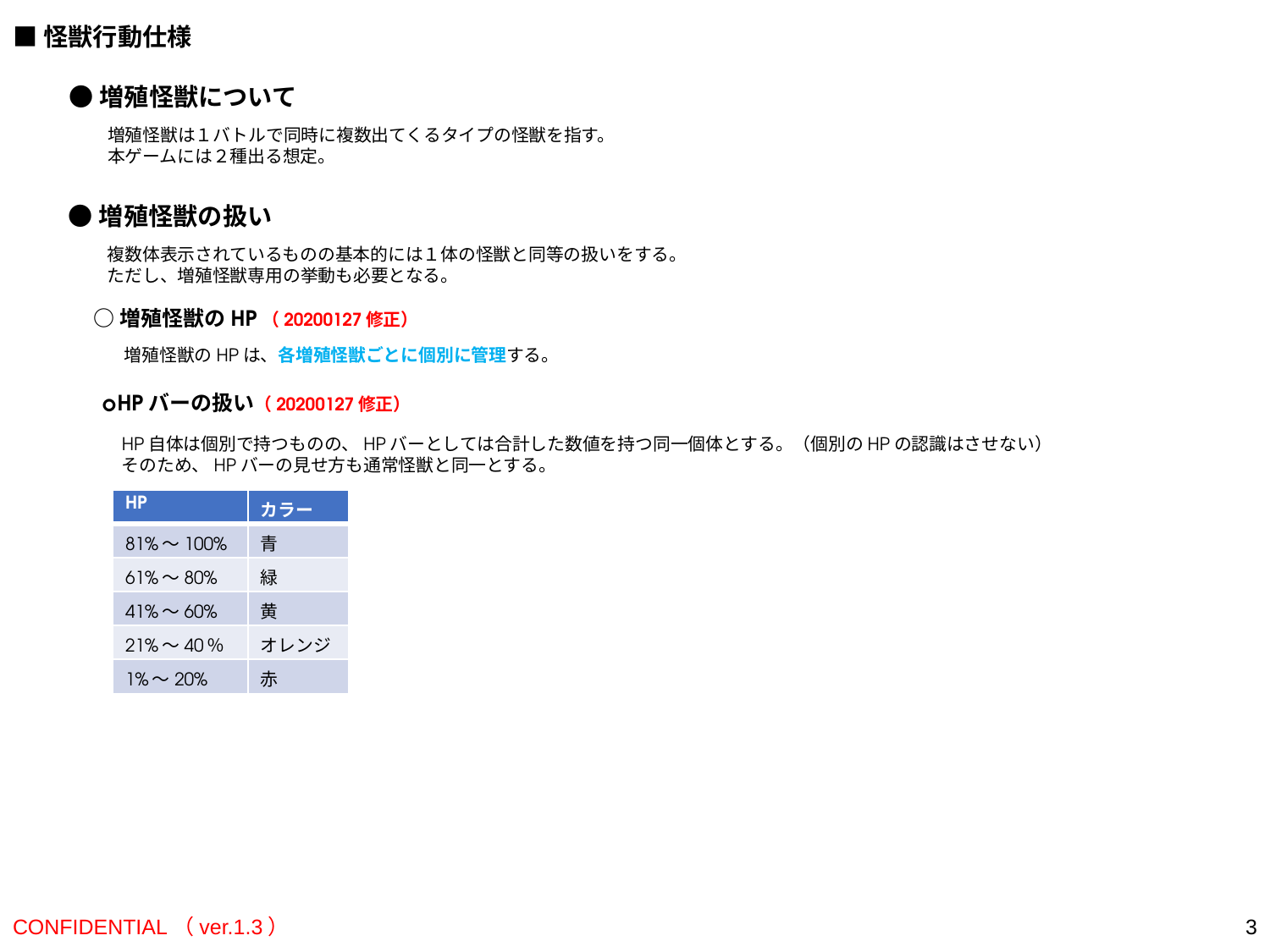

■怪獣行動仕様
●増殖怪獣について
増殖怪獣は１バトルで同時に複数出てくるタイプの怪獣を指す。
本ゲームには２種出る想定。
●増殖怪獣の扱い
複数体表示されているものの基本的には１体の怪獣と同等の扱いをする。
ただし、増殖怪獣専用の挙動も必要となる。
○増殖怪獣のHP（20200127修正）
増殖怪獣のHPは、各増殖怪獣ごとに個別に管理する。
○HPバーの扱い（20200127修正）
HP自体は個別で持つものの、HPバーとしては合計した数値を持つ同一個体とする。（個別のHPの認識はさせない）
そのため、HPバーの見せ方も通常怪獣と同一とする。
| HP | カラー |
| --- | --- |
| 81%～100% | 青 |
| 61%～80% | 緑 |
| 41%～60% | 黄 |
| 21%～40％ | オレンジ |
| 1%～20% | 赤 |
CONFIDENTIAL（ver.1.3）
3